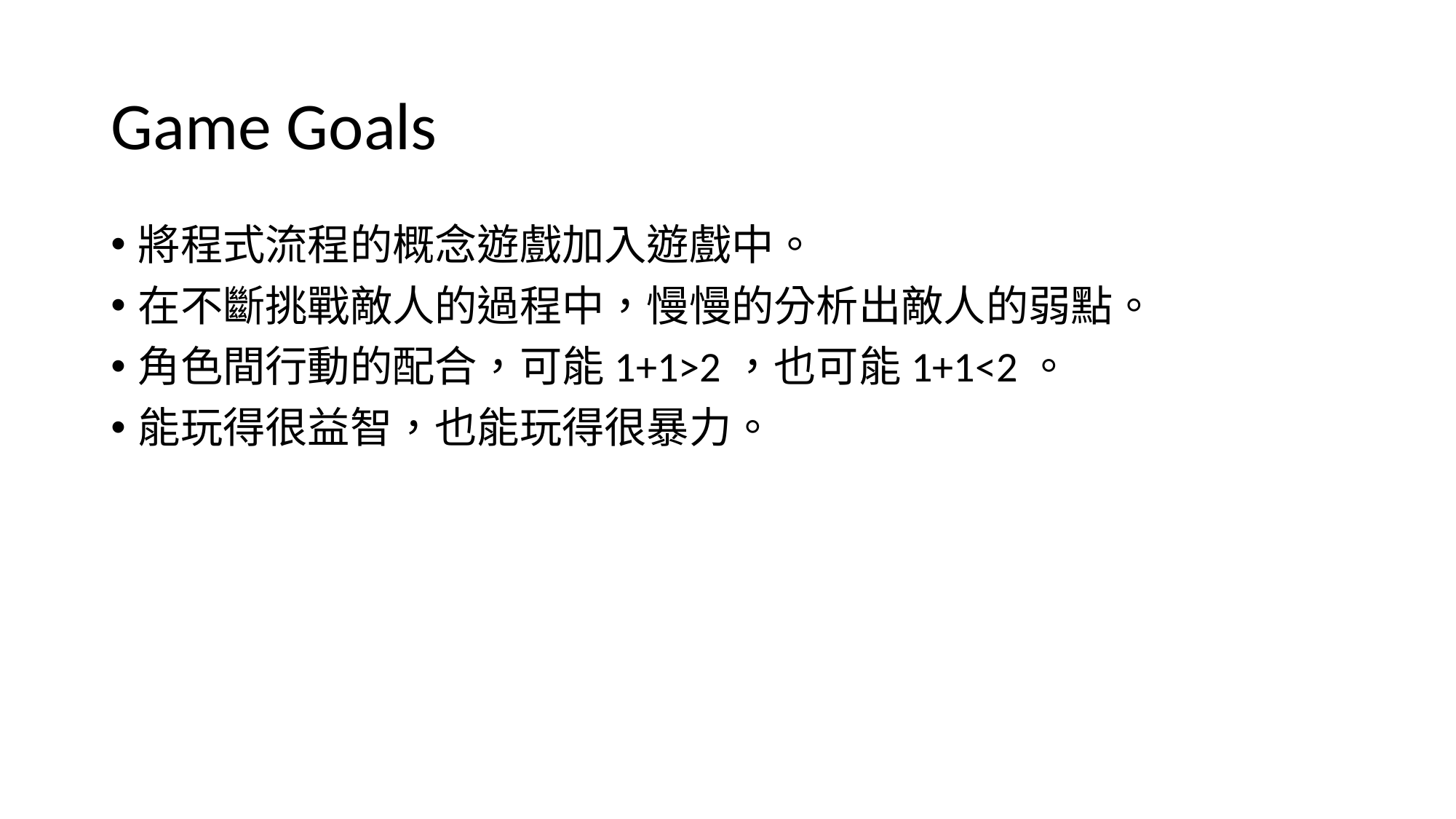

# Game Goals
將程式流程的概念遊戲加入遊戲中。
在不斷挑戰敵人的過程中，慢慢的分析出敵人的弱點。
角色間行動的配合，可能1+1>2，也可能1+1<2。
能玩得很益智，也能玩得很暴力。